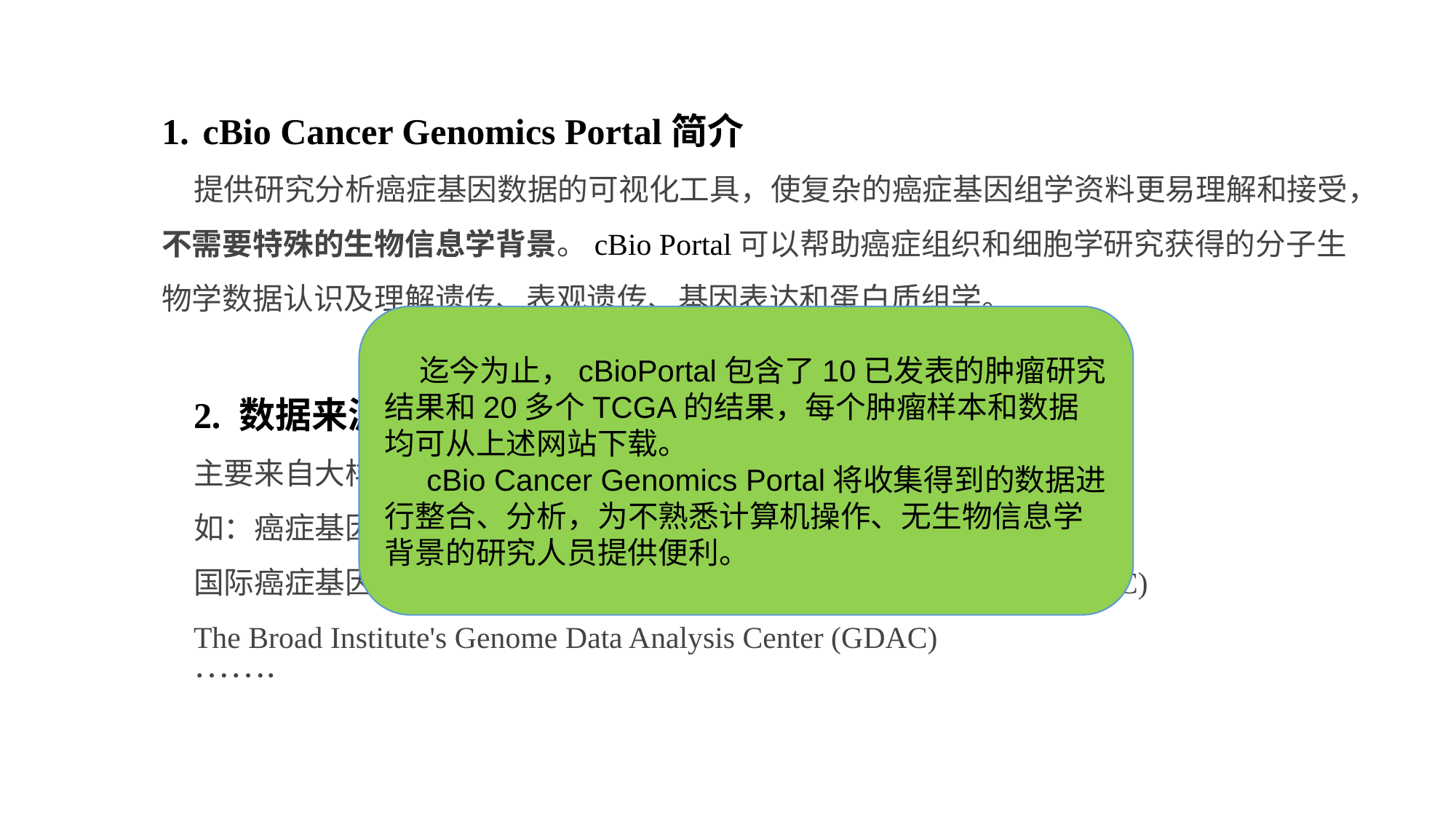

cBio Cancer Genomics Portal简介
提供研究分析癌症基因数据的可视化工具，使复杂的癌症基因组学资料更易理解和接受，不需要特殊的生物信息学背景。cBio Portal可以帮助癌症组织和细胞学研究获得的分子生物学数据认识及理解遗传、表观遗传、基因表达和蛋白质组学。

2. 数据来源
主要来自大样本癌症基因组计划
如：癌症基因图谱(Cancer Genome Atlas, TCGA)
国际癌症基因组联盟(The International Cancer Genome Consortium, ICGC)
The Broad Institute's Genome Data Analysis Center (GDAC)
…….
    迄今为止，cBioPortal包含了10已发表的肿瘤研究结果和20多个TCGA的结果，每个肿瘤样本和数据均可从上述网站下载。
     cBio Cancer Genomics Portal将收集得到的数据进行整合、分析，为不熟悉计算机操作、无生物信息学背景的研究人员提供便利。